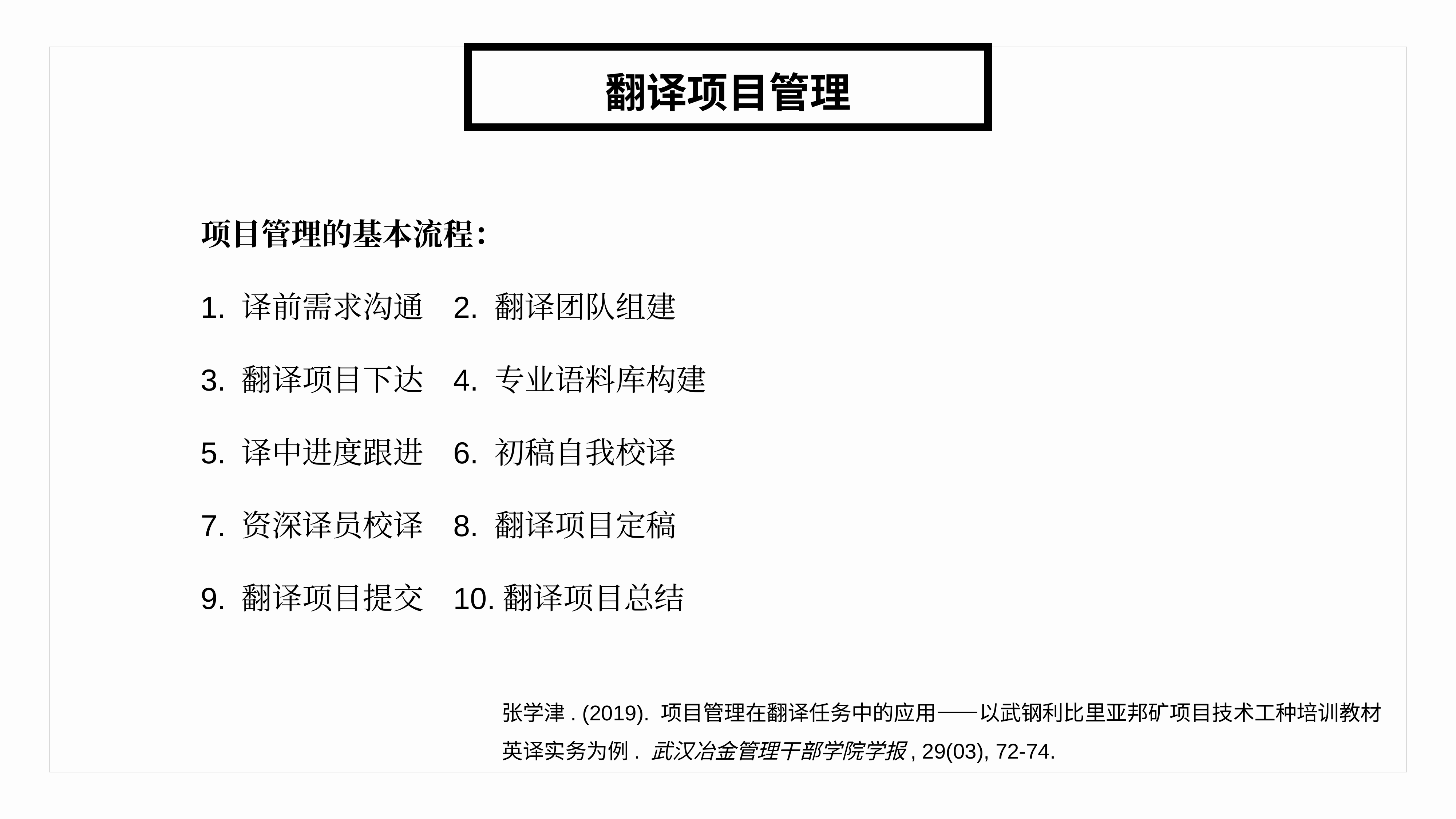

翻译项目管理
项目管理的基本流程：
1. 译前需求沟通   2. 翻译团队组建
3. 翻译项目下达   4. 专业语料库构建
5. 译中进度跟进   6. 初稿自我校译
7. 资深译员校译   8. 翻译项目定稿
9. 翻译项目提交   10.翻译项目总结
张学津. (2019). 项目管理在翻译任务中的应用——以武钢利比里亚邦矿项目技术工种培训教材英译实务为例. 武汉冶金管理干部学院学报, 29(03), 72-74.